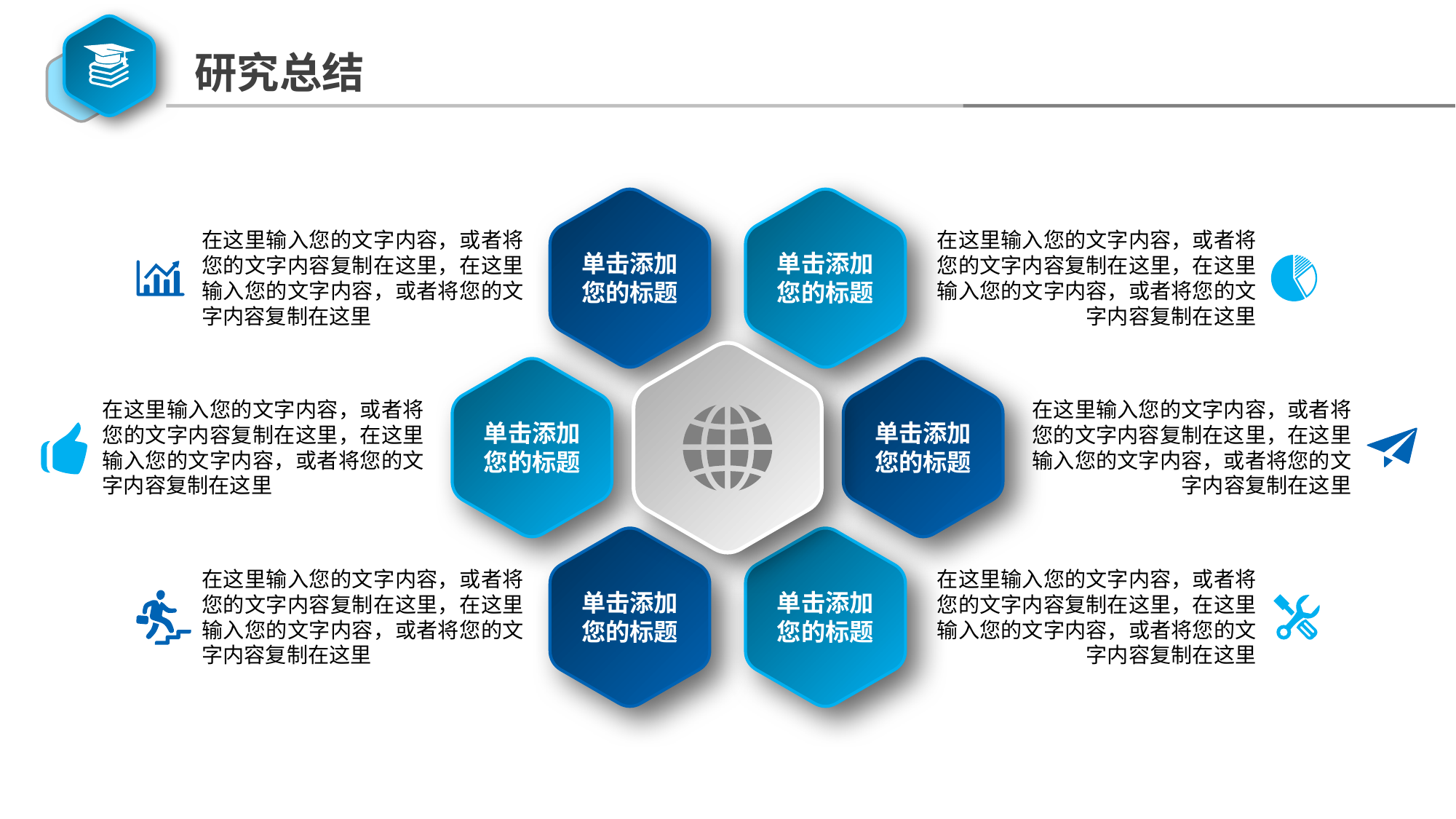

研究总结

在这里输入您的文字内容，或者将您的文字内容复制在这里，在这里输入您的文字内容，或者将您的文字内容复制在这里
在这里输入您的文字内容，或者将您的文字内容复制在这里，在这里输入您的文字内容，或者将您的文字内容复制在这里
单击添加
您的标题
单击添加
您的标题

在这里输入您的文字内容，或者将您的文字内容复制在这里，在这里输入您的文字内容，或者将您的文字内容复制在这里
在这里输入您的文字内容，或者将您的文字内容复制在这里，在这里输入您的文字内容，或者将您的文字内容复制在这里

单击添加
您的标题
单击添加
您的标题

在这里输入您的文字内容，或者将您的文字内容复制在这里，在这里输入您的文字内容，或者将您的文字内容复制在这里
在这里输入您的文字内容，或者将您的文字内容复制在这里，在这里输入您的文字内容，或者将您的文字内容复制在这里
单击添加
您的标题
单击添加
您的标题